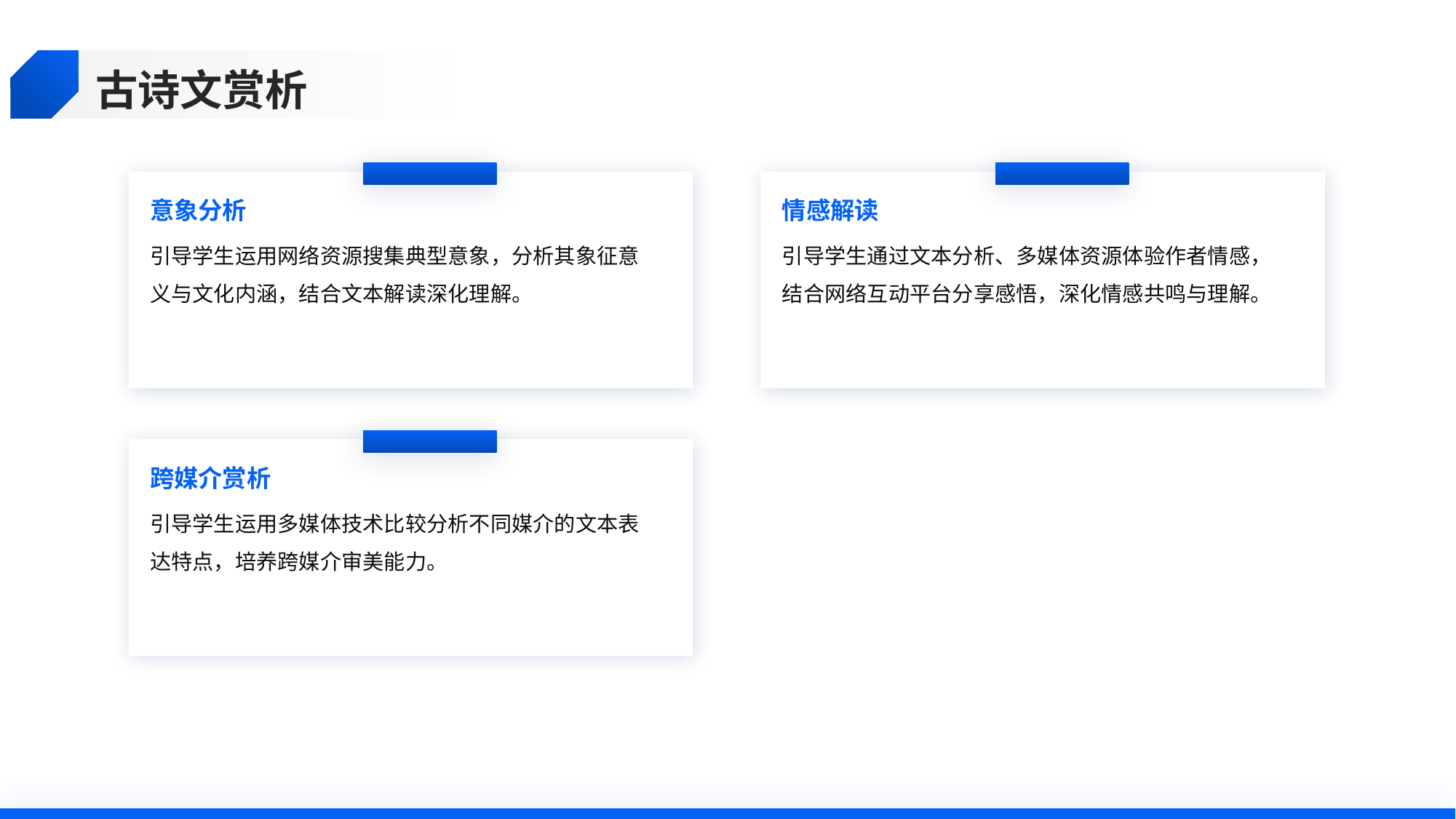

古诗文赏析

意象分析
情感解读
引导学生运用网络资源搜集典型意象，分析其象征意义与文化内涵，结合文本解读深化理解。
引导学生通过文本分析、多媒体资源体验作者情感，结合网络互动平台分享感悟，深化情感共鸣与理解。

跨媒介赏析
引导学生运用多媒体技术比较分析不同媒介的文本表达特点，培养跨媒介审美能力。